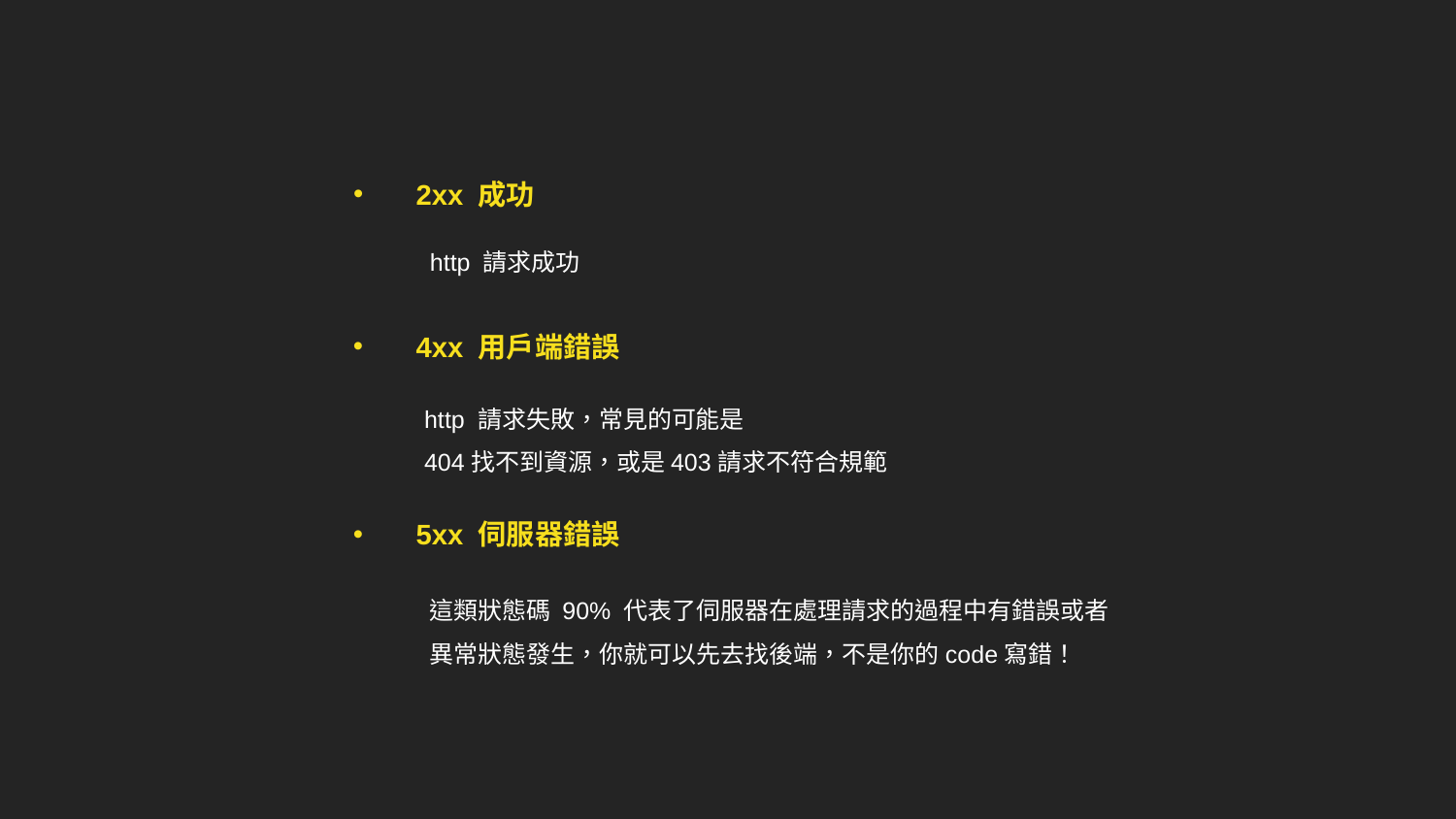

2xx 成功
http 請求成功
4xx 用戶端錯誤
http 請求失敗，常見的可能是
404找不到資源，或是403請求不符合規範
5xx 伺服器錯誤
這類狀態碼 90% 代表了伺服器在處理請求的過程中有錯誤或者異常狀態發生，你就可以先去找後端，不是你的code寫錯！